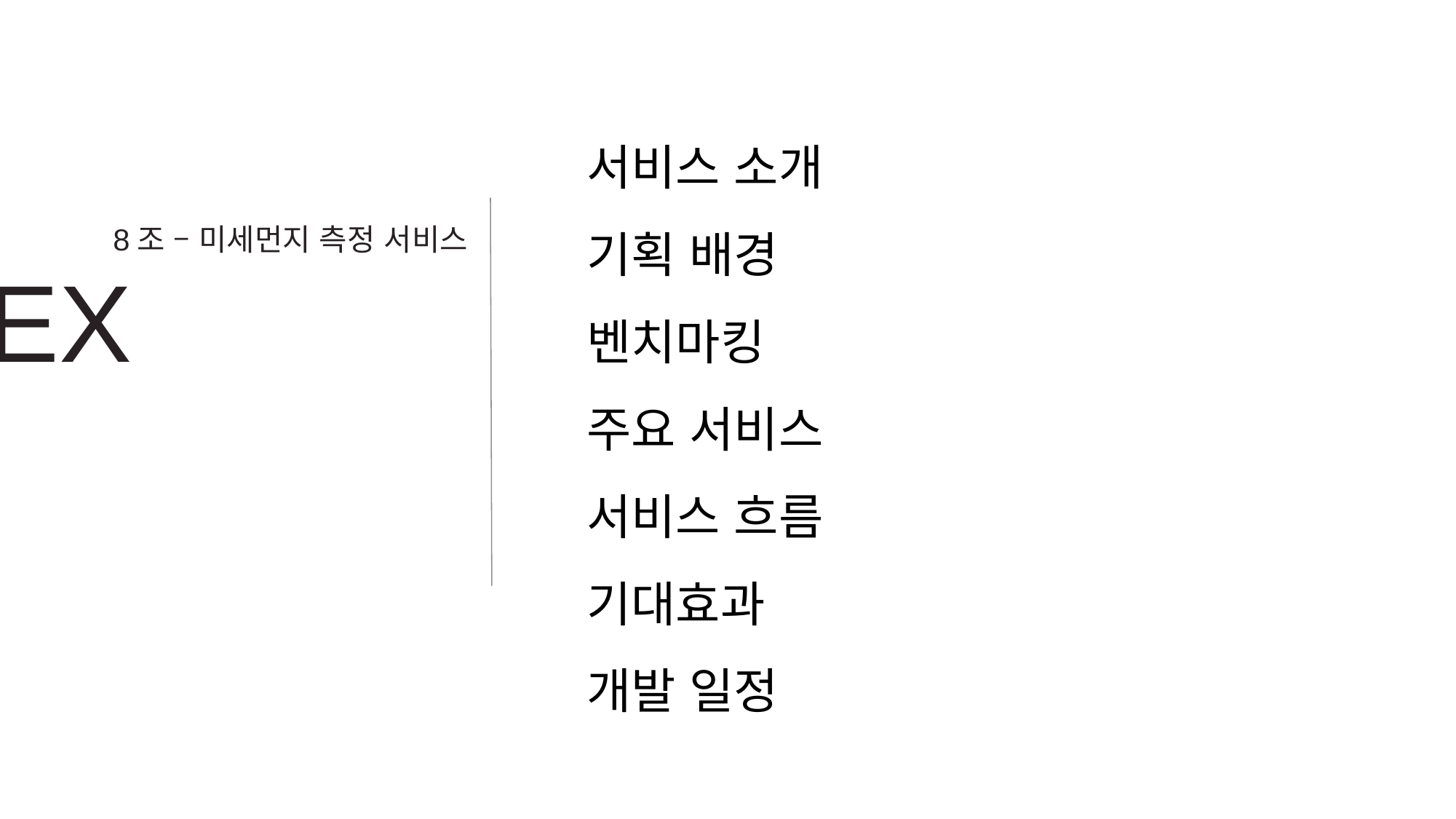

서비스 소개
기획 배경
벤치마킹
주요 서비스
서비스 흐름
기대효과
개발 일정
8조 – 미세먼지 측정 서비스
INDEX